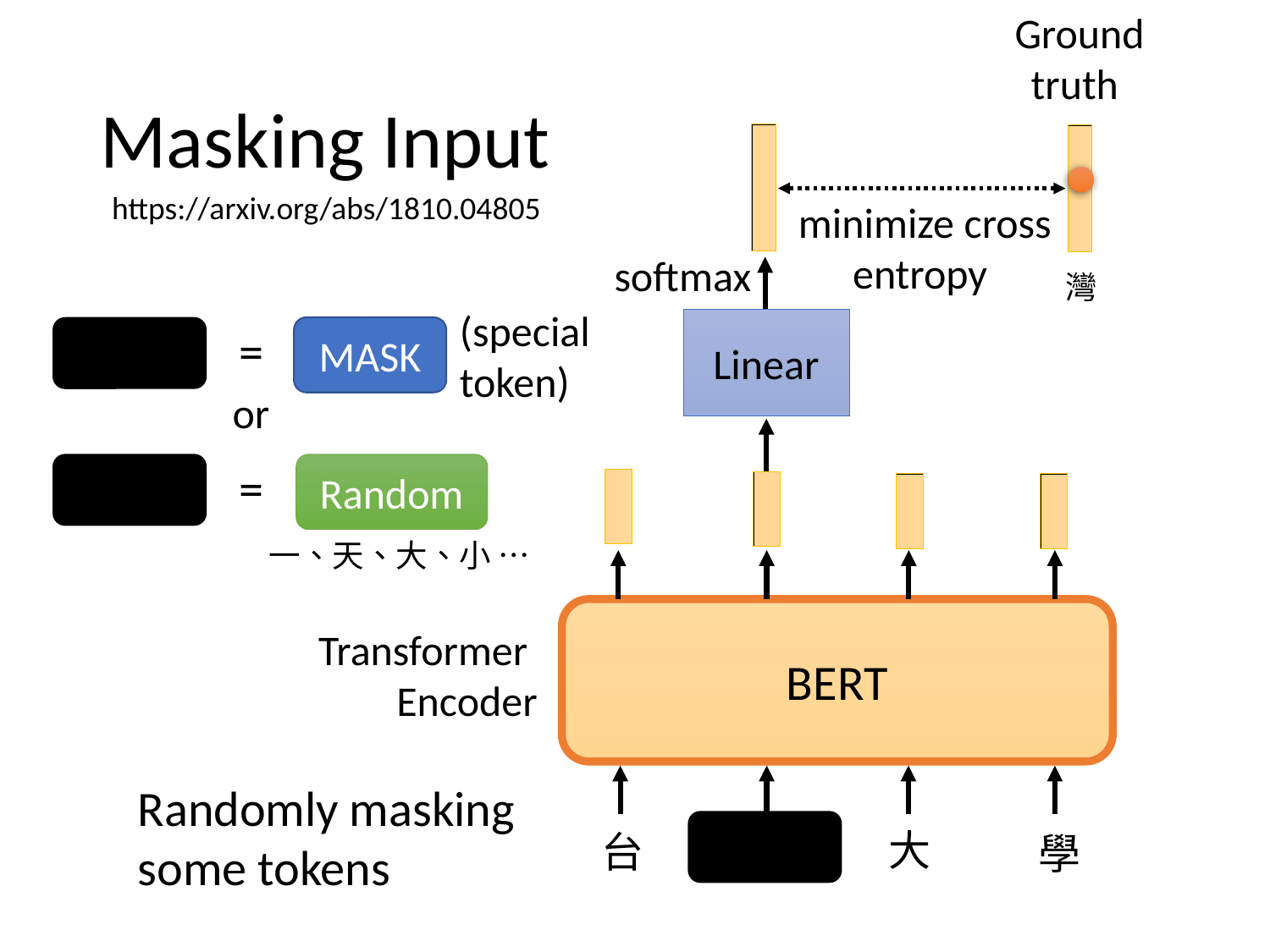

Ground truth
# Masking Input

https://arxiv.org/abs/1810.04805
minimize cross entropy
softmax
灣
(special token)
Linear
=
MASK

or
=
Random

一、天、大、小 …
BERT
Transformer
Encoder
Randomly masking some tokens

大
台
灣
學